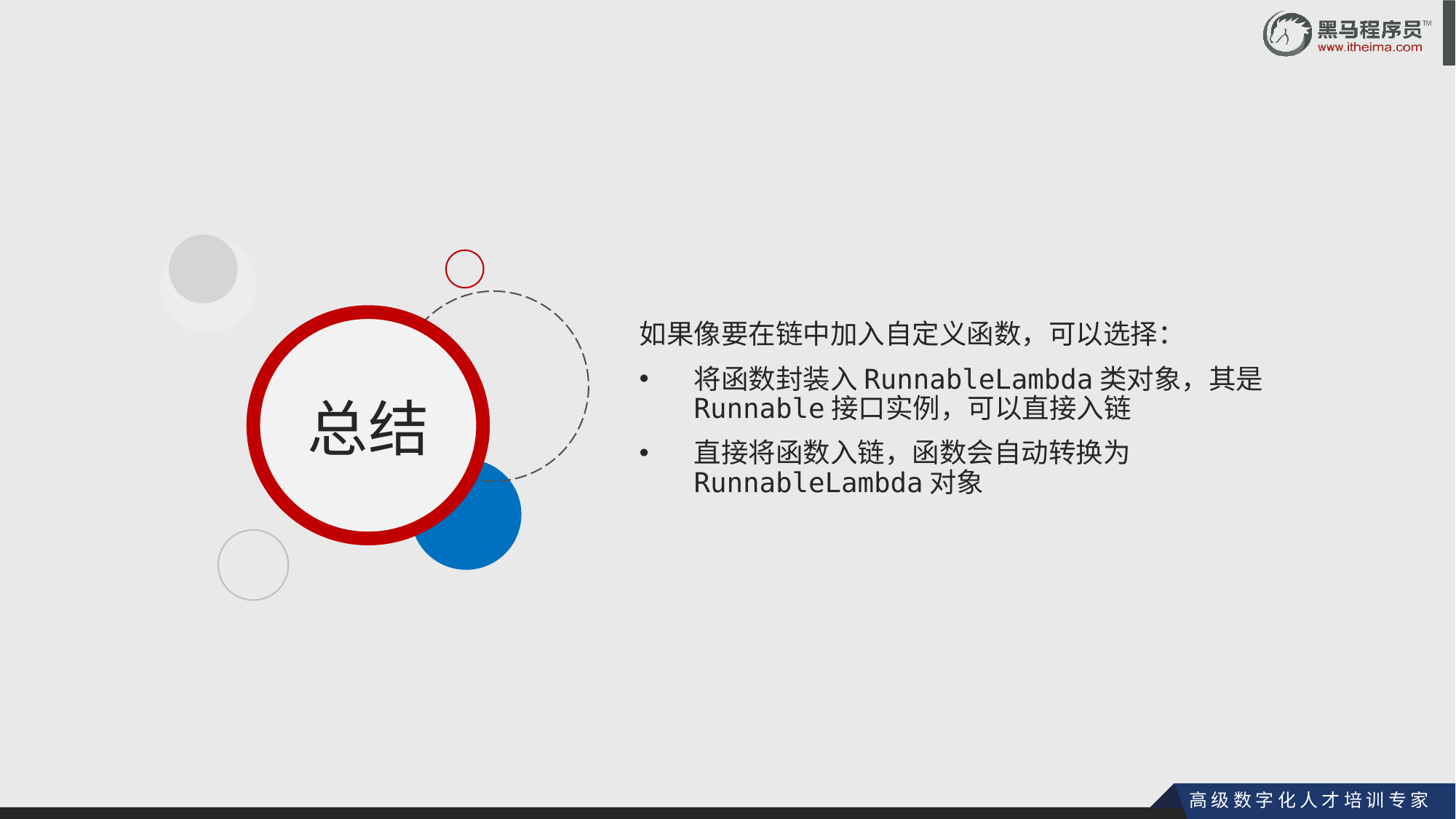

如果像要在链中加入自定义函数，可以选择：
将函数封装入RunnableLambda类对象，其是Runnable接口实例，可以直接入链
直接将函数入链，函数会自动转换为RunnableLambda对象